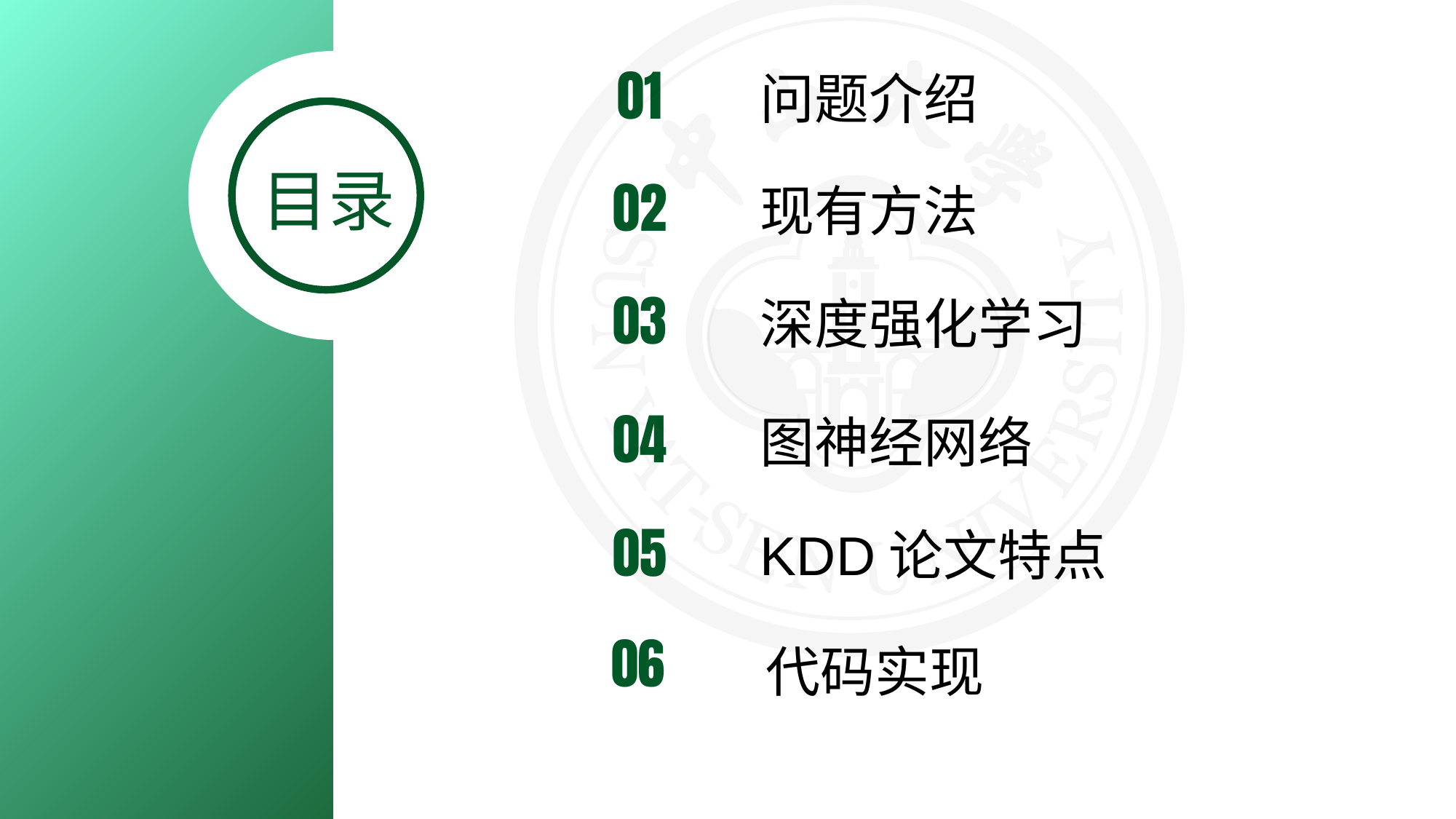

01
问题介绍

目录
02
现有方法
深度强化学习
03
04
图神经网络
KDD论文特点
05
06
代码实现